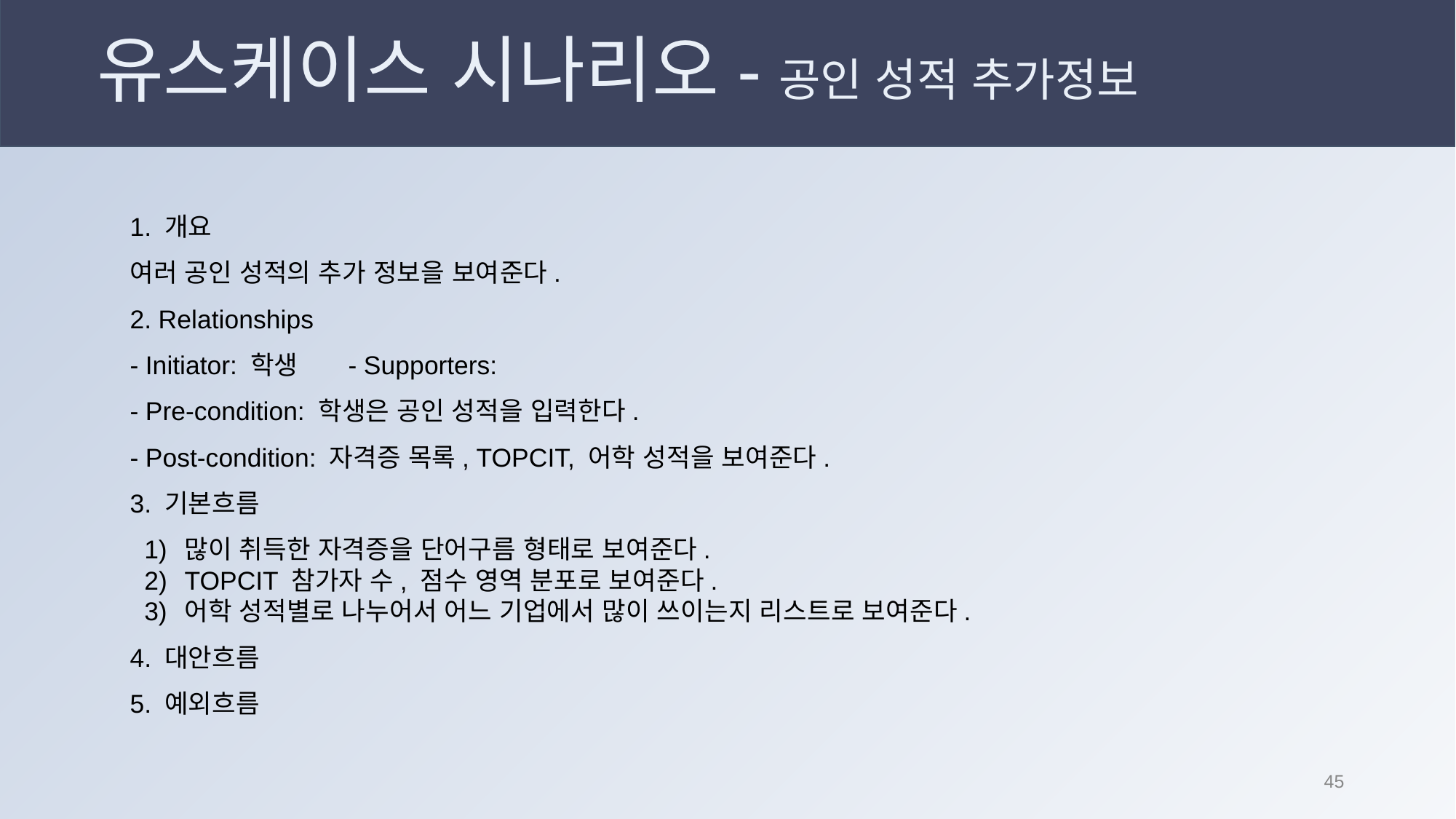

# 유스케이스 시나리오-공인 성적 추가정보

1. 개요
여러 공인 성적의 추가 정보을 보여준다.
2. Relationships
- Initiator: 학생	- Supporters:
- Pre-condition: 학생은 공인 성적을 입력한다.
- Post-condition: 자격증 목록, TOPCIT, 어학 성적을 보여준다.
3. 기본흐름
많이 취득한 자격증을 단어구름 형태로 보여준다.
TOPCIT 참가자 수, 점수 영역 분포로 보여준다.
어학 성적별로 나누어서 어느 기업에서 많이 쓰이는지 리스트로 보여준다.
4. 대안흐름
5. 예외흐름

45